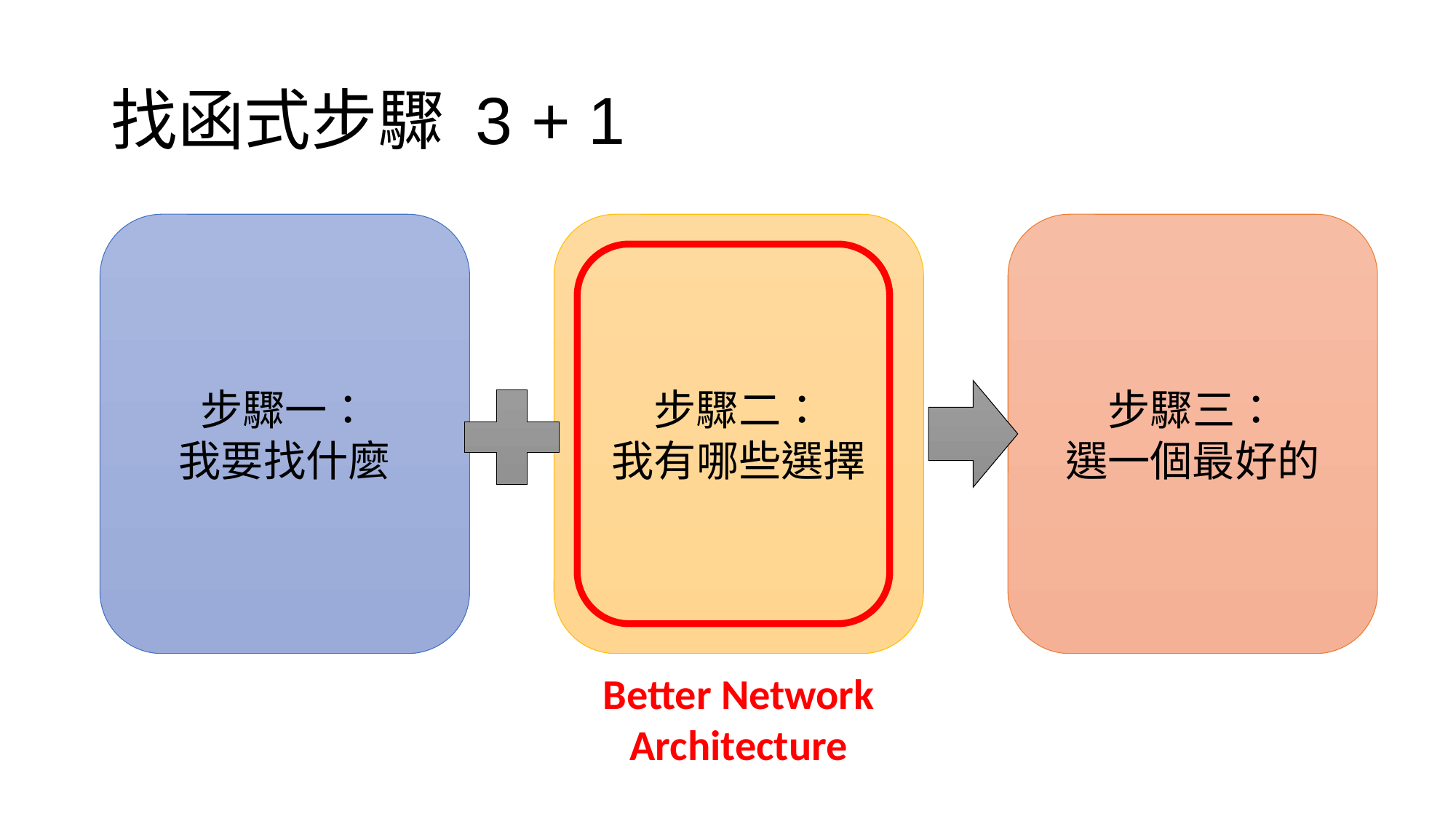

# 找函式步驟 3 + 1
步驟二：
我有哪些選擇
步驟一：
我要找什麼
步驟三：
選一個最好的

Better Network Architecture